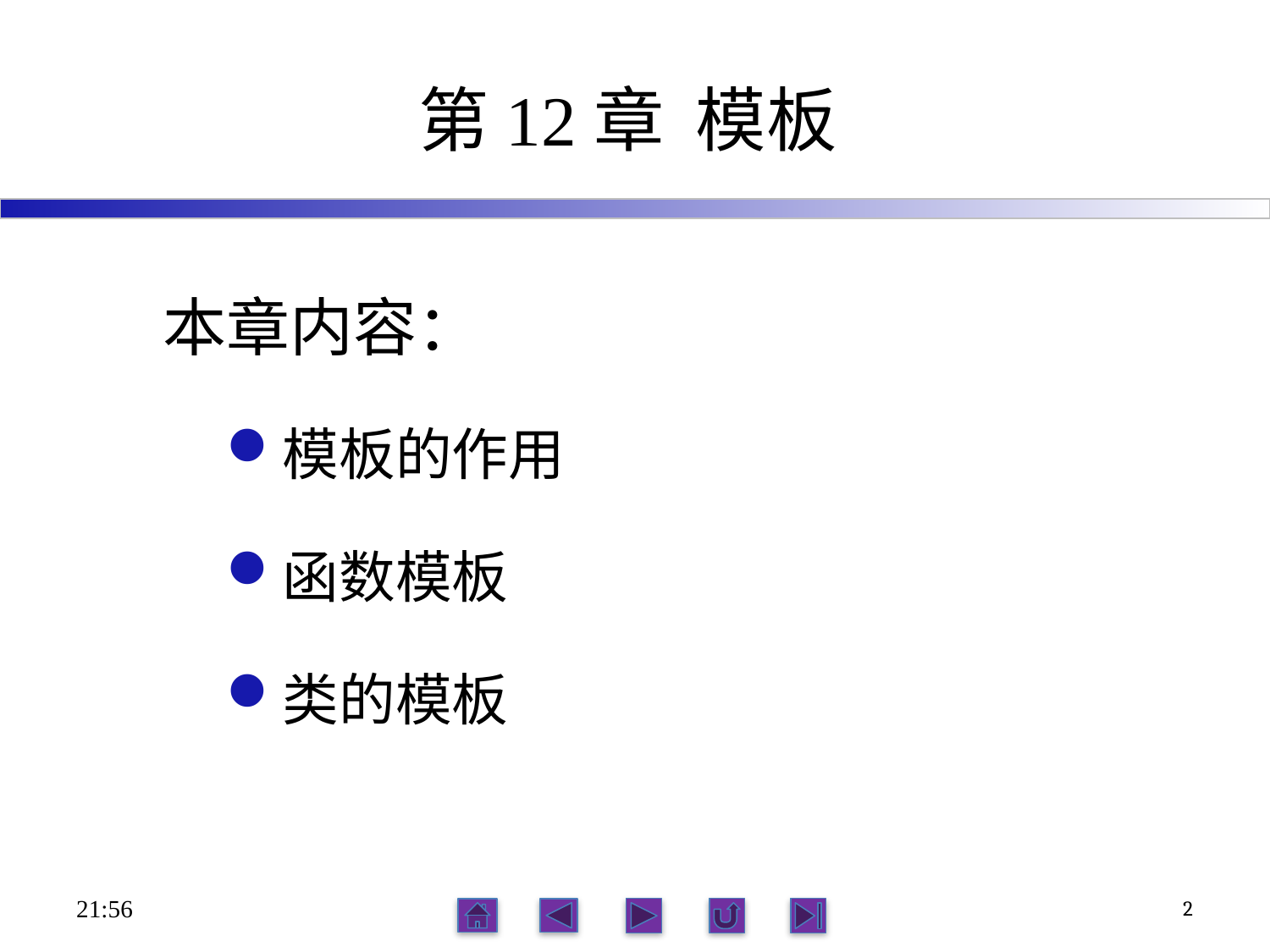

# 第12章  模板
本章内容：
模板的作用
函数模板
类的模板
21:56
2